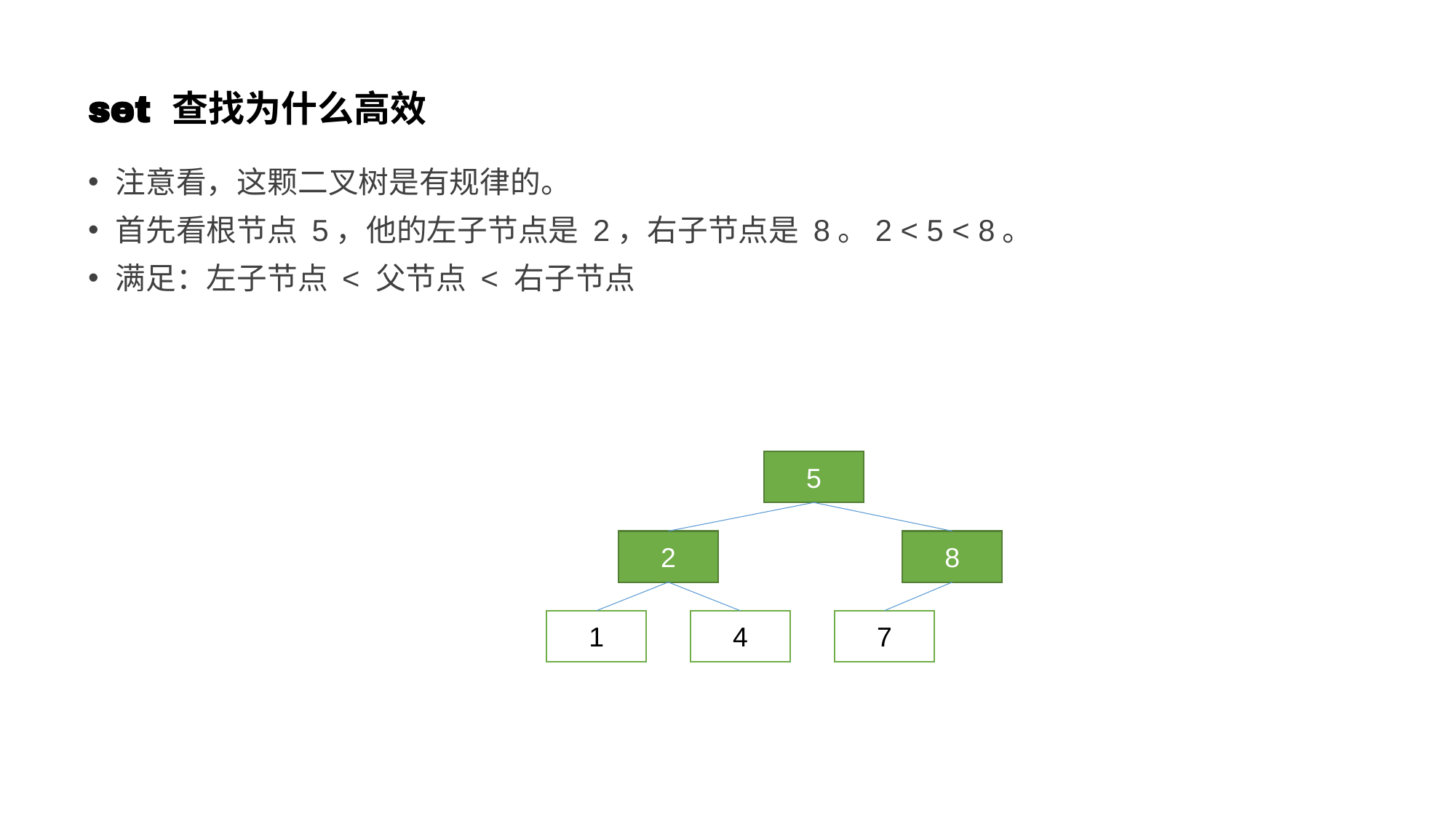

# set 查找为什么高效
注意看，这颗二叉树是有规律的。
首先看根节点 5，他的左子节点是 2，右子节点是 8。2 < 5 < 8。
满足：左子节点 < 父节点 < 右子节点
5
2
8
1
4
7